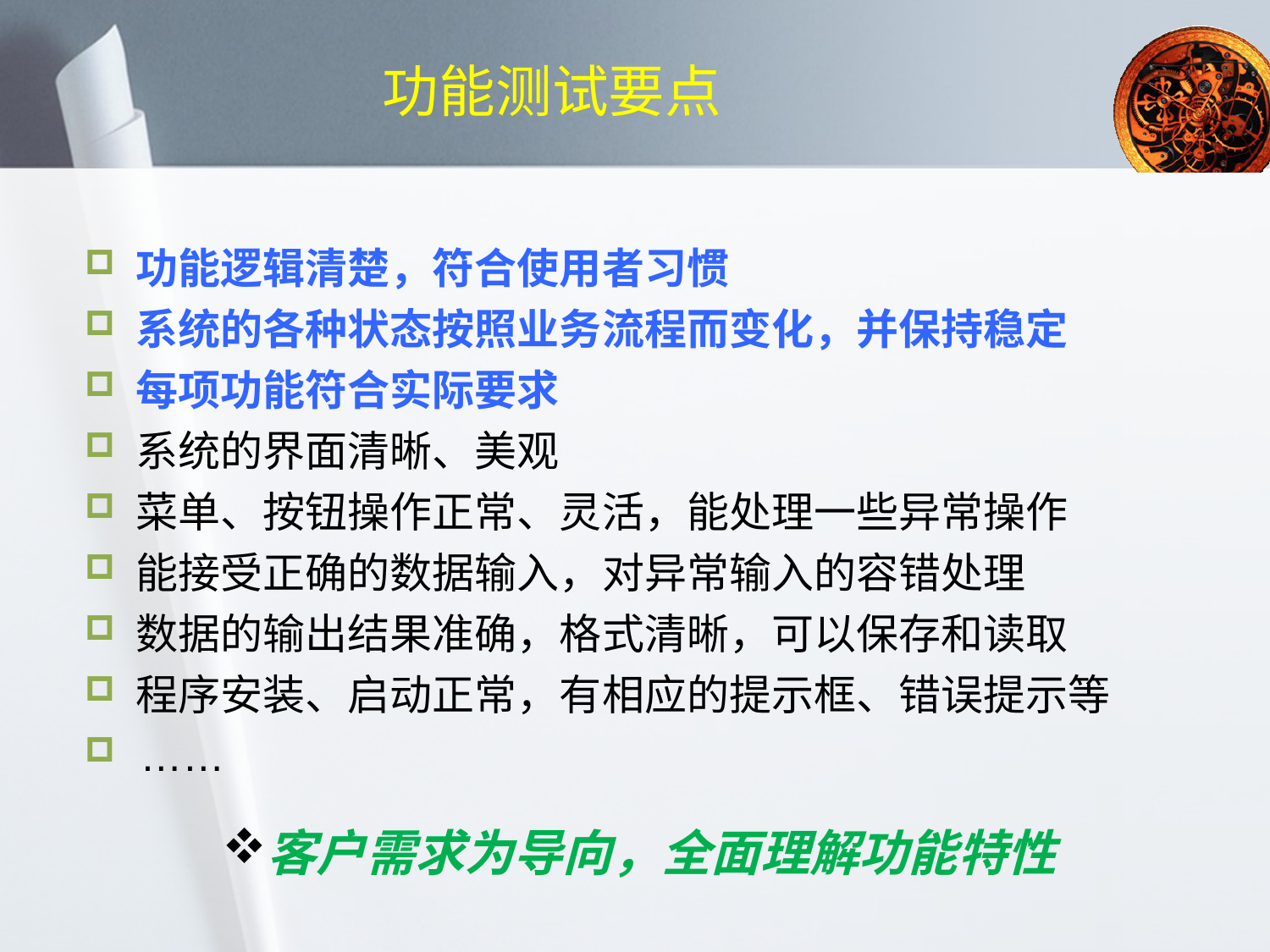

# 功能测试要点
 功能逻辑清楚，符合使用者习惯
 系统的各种状态按照业务流程而变化，并保持稳定
 每项功能符合实际要求
 系统的界面清晰、美观
 菜单、按钮操作正常、灵活，能处理一些异常操作
 能接受正确的数据输入，对异常输入的容错处理
 数据的输出结果准确，格式清晰，可以保存和读取
 程序安装、启动正常，有相应的提示框、错误提示等
  ……
客户需求为导向，全面理解功能特性